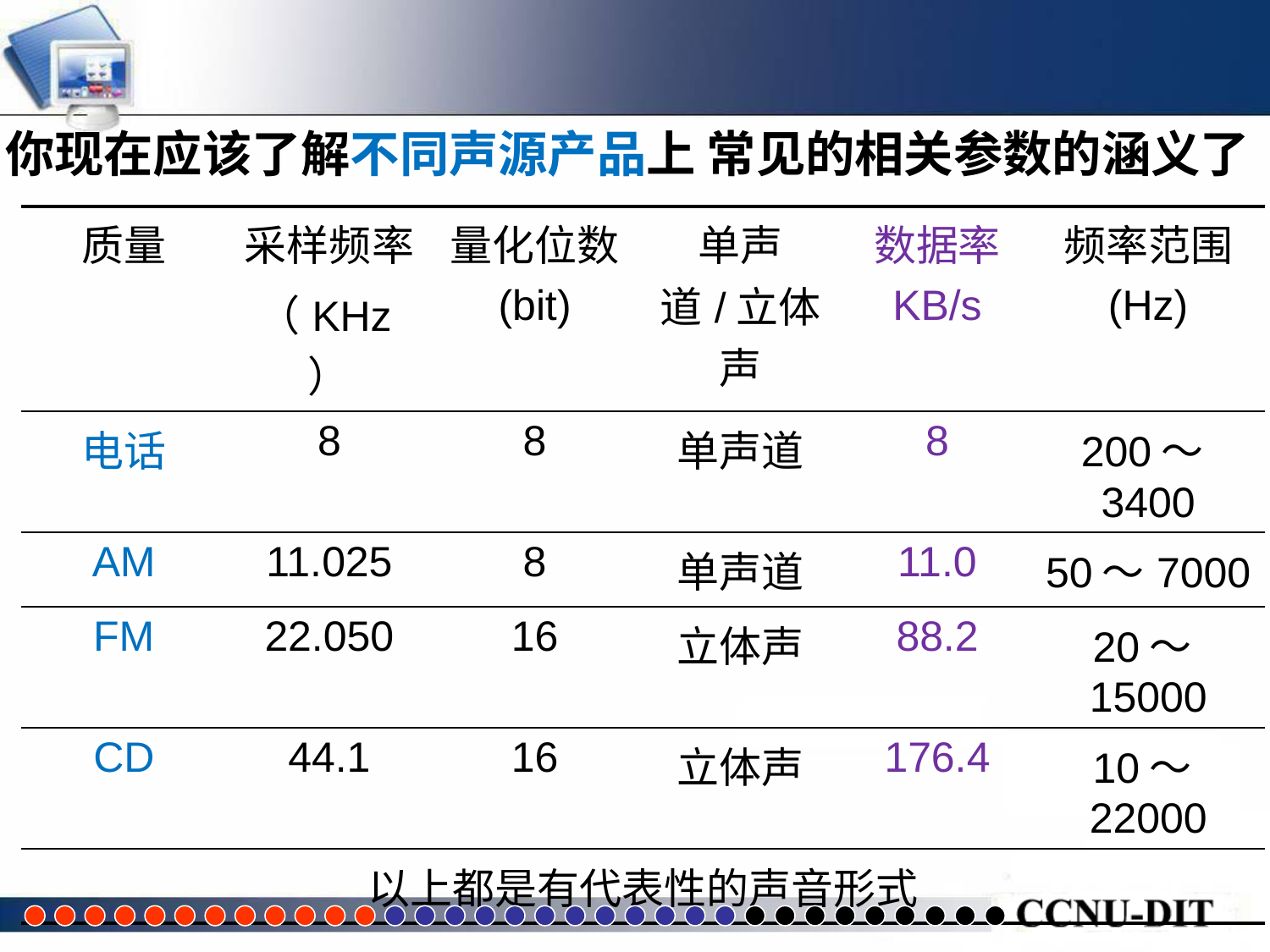

你现在应该了解不同声源产品上 常见的相关参数的涵义了
| 质量 | 采样频率 （KHz） | 量化位数 (bit) | 单声道/立体声 | 数据率 KB/s | 频率范围 (Hz) |
| --- | --- | --- | --- | --- | --- |
| 电话 | 8 | 8 | 单声道 | 8 | 200～3400 |
| AM | 11.025 | 8 | 单声道 | 11.0 | 50～7000 |
| FM | 22.050 | 16 | 立体声 | 88.2 | 20～15000 |
| CD | 44.1 | 16 | 立体声 | 176.4 | 10～22000 |
| 以上都是有代表性的声音形式 |  |  |  |  |  |